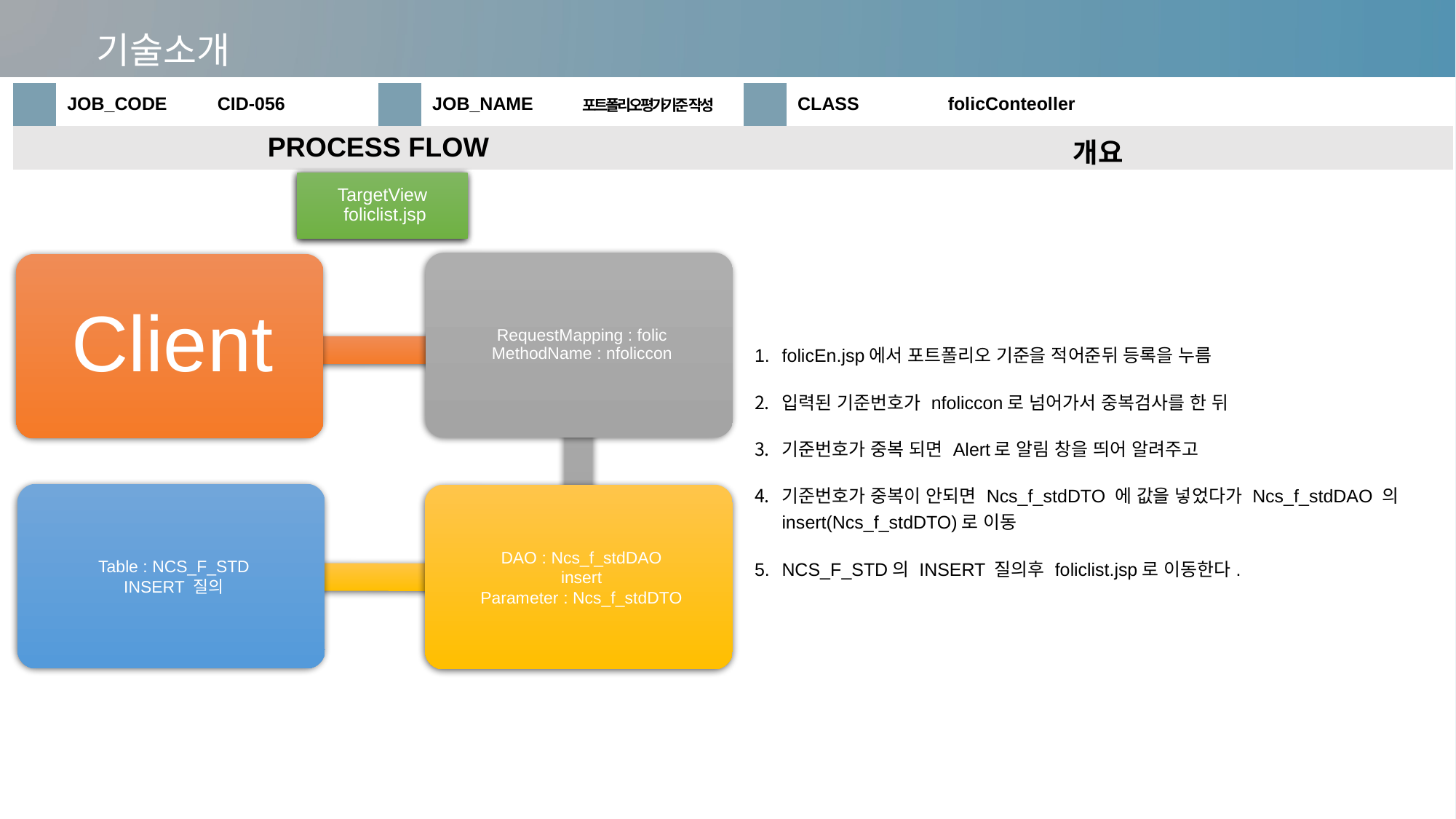

기술소개

|  | JOB\_CODE | CID-056 |  | JOB\_NAME | 포트폴리오평가기준 작성 |  | CLASS | folicConteoller |
| --- | --- | --- | --- | --- | --- | --- | --- | --- |
| PROCESS FLOW |  |  |  |  |  | 개요 |  |  |
|  |  |  |  |  |  | folicEn.jsp에서 포트폴리오 기준을 적어준뒤 등록을 누름 입력된 기준번호가 nfoliccon로 넘어가서 중복검사를 한 뒤 기준번호가 중복 되면 Alert로 알림 창을 띄어 알려주고 기준번호가 중복이 안되면 Ncs\_f\_stdDTO 에 값을 넣었다가 Ncs\_f\_stdDAO 의 insert(Ncs\_f\_stdDTO)로 이동 NCS\_F\_STD의 INSERT 질의후 foliclist.jsp로 이동한다. |  |  |

TargetView
 foliclist.jsp
Client
RequestMapping : folic
MethodName : nfoliccon
DAO : Ncs_f_stdDAO
insert
Parameter : Ncs_f_stdDTO
Table : NCS_F_STD
INSERT 질의